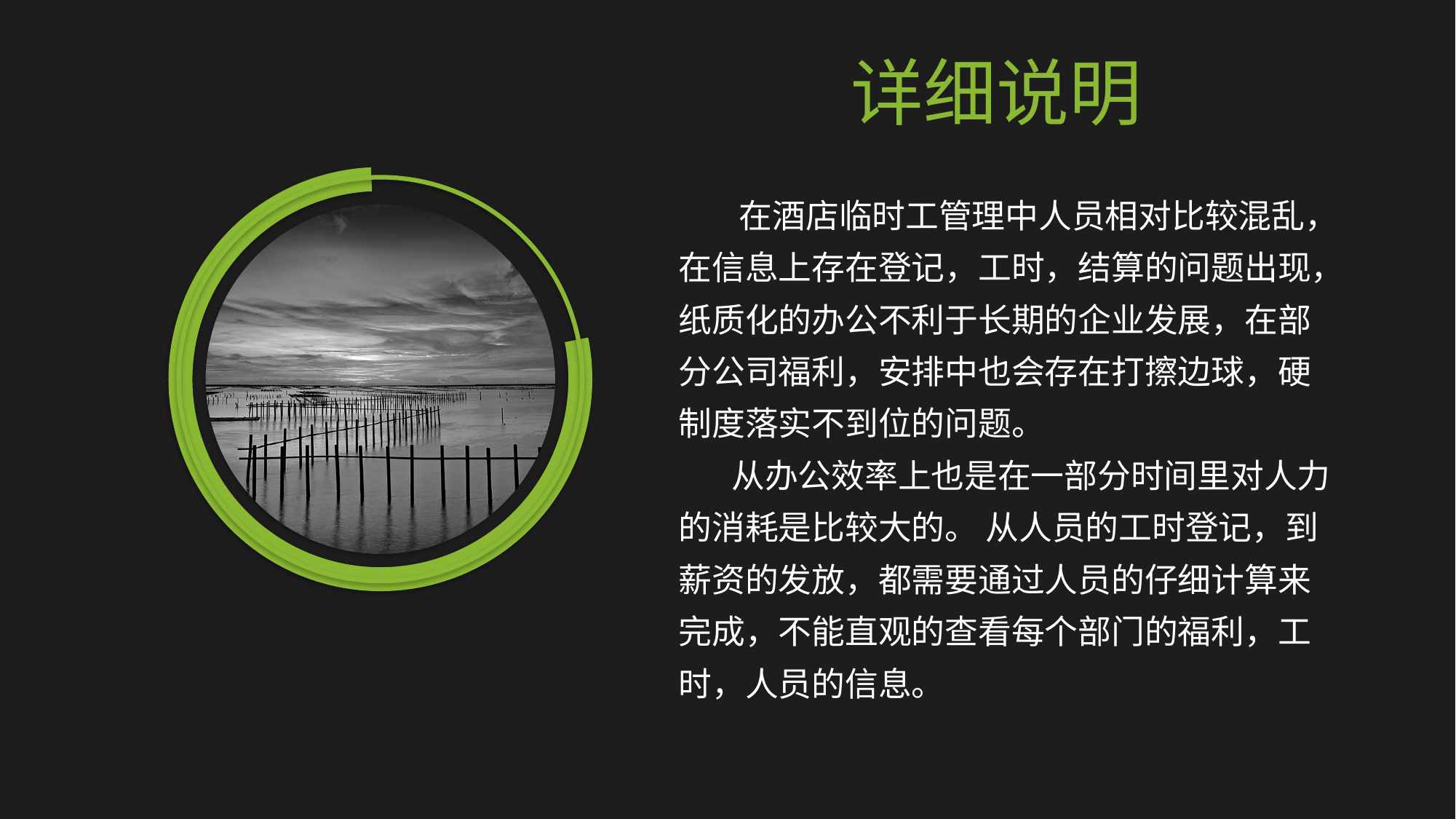

详细说明

       在酒店临时工管理中人员相对比较混乱，在信息上存在登记，工时，结算的问题出现，纸质化的办公不利于长期的企业发展，在部分公司福利，安排中也会存在打擦边球，硬制度落实不到位的问题。
      从办公效率上也是在一部分时间里对人力的消耗是比较大的。 从人员的工时登记，到薪资的发放，都需要通过人员的仔细计算来完成，不能直观的查看每个部门的福利，工时，人员的信息。